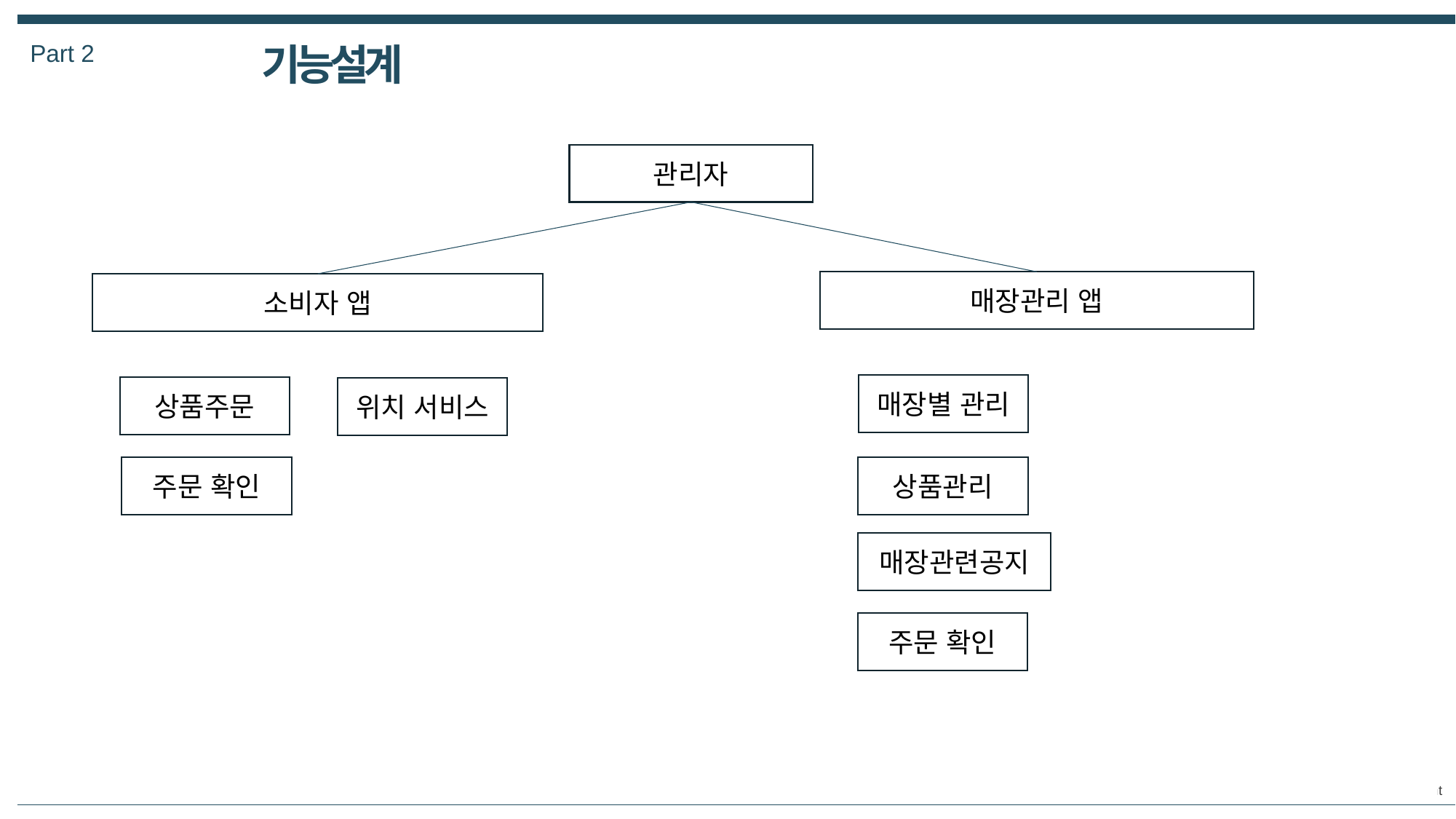

Part 2
기능설계
관리자
매장관리 앱
소비자 앱
매장별 관리
상품주문
위치 서비스
주문 확인
상품관리
매장관련공지
주문 확인